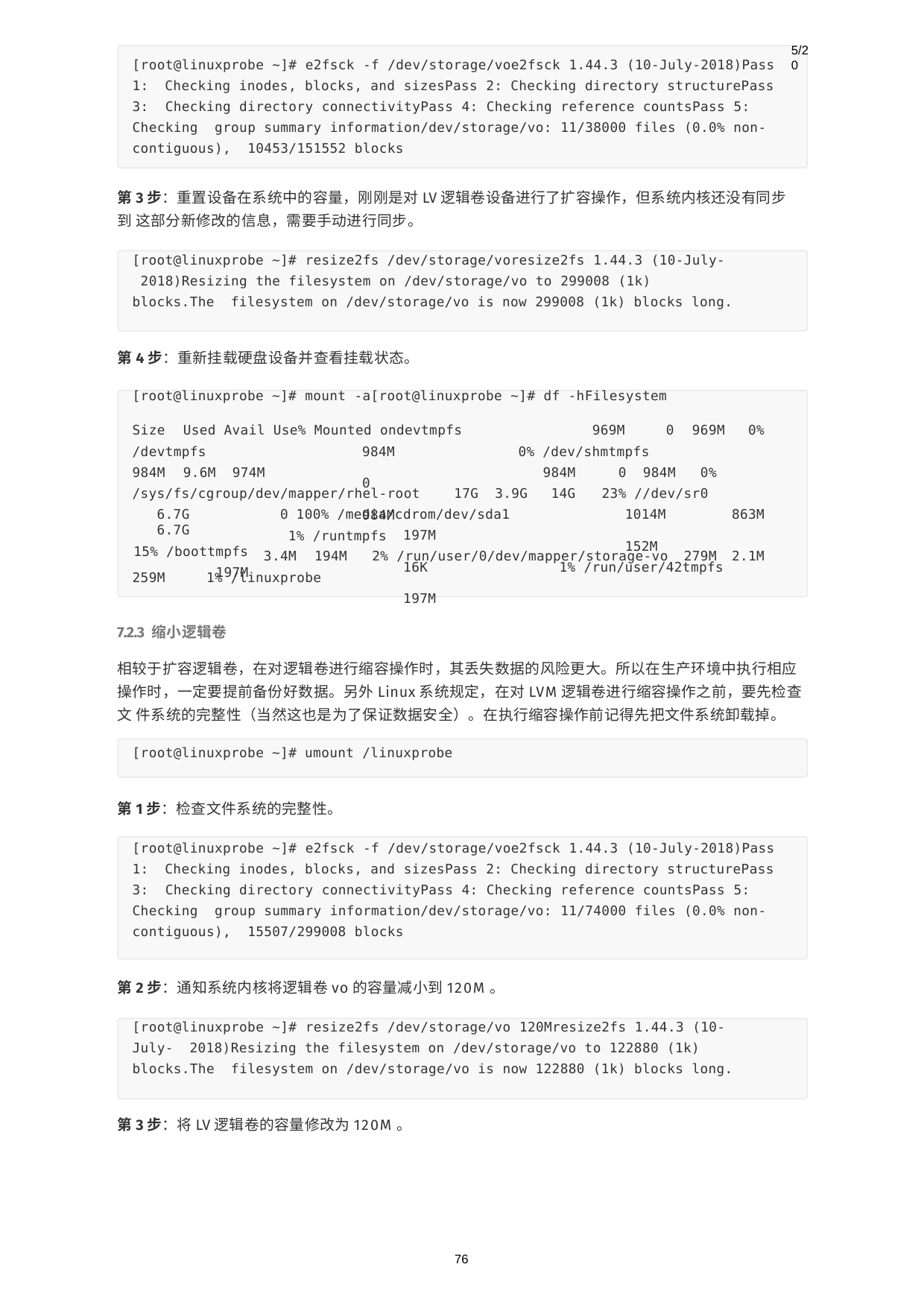

5/20

[root@linuxprobe ~]# e2fsck -f /dev/storage/voe2fsck 1.44.3 (10-July-2018)Pass 1:  Checking inodes, blocks, and sizesPass 2: Checking directory structurePass 3:  Checking directory connectivityPass 4: Checking reference countsPass 5: Checking  group summary information/dev/storage/vo: 11/38000 files (0.0% non-contiguous),  10453/151552 blocks
第3步：重置设备在系统中的容量，刚刚是对LV逻辑卷设备进行了扩容操作，但系统内核还没有同步到 这部分新修改的信息，需要手动进行同步。

[root@linuxprobe ~]# resize2fs /dev/storage/voresize2fs 1.44.3 (10-July-  2018)Resizing the filesystem on /dev/storage/vo to 299008 (1k) blocks.The  filesystem on /dev/storage/vo is now 299008 (1k) blocks long.

第4步：重新挂载硬盘设备并查看挂载状态。

[root@linuxprobe ~]# mount -a[root@linuxprobe ~]# df -hFilesystem

969M
0% /dev/shmtmpfs
Size	Used Avail Use% Mounted ondevtmpfs
0	969M
0%
/devtmpfs
984M	9.6M	974M
984M	0	984M
1% /runtmpfs
984M	0	984M	0%
14G	23% //dev/sr0
/sys/fs/cgroup/dev/mapper/rhel-root	17G	3.9G
6.7G	6.7G
15% /boottmpfs
197M
0 100% /media/cdrom/dev/sda1
197M	16K	197M
1014M	152M
1% /run/user/42tmpfs
863M
3.4M	194M	2% /run/user/0/dev/mapper/storage-vo	279M
2.1M
259M	1% /linuxprobe

7.2.3 缩小逻辑卷
相较于扩容逻辑卷，在对逻辑卷进行缩容操作时，其丢失数据的风险更大。所以在生产环境中执行相应 操作时，一定要提前备份好数据。另外Linux系统规定，在对LVM逻辑卷进行缩容操作之前，要先检查文 件系统的完整性（当然这也是为了保证数据安全）。在执行缩容操作前记得先把文件系统卸载掉。

[root@linuxprobe ~]# umount /linuxprobe

第1步：检查文件系统的完整性。

[root@linuxprobe ~]# e2fsck -f /dev/storage/voe2fsck 1.44.3 (10-July-2018)Pass 1:  Checking inodes, blocks, and sizesPass 2: Checking directory structurePass 3:  Checking directory connectivityPass 4: Checking reference countsPass 5: Checking  group summary information/dev/storage/vo: 11/74000 files (0.0% non-contiguous),  15507/299008 blocks

第2步：通知系统内核将逻辑卷vo的容量减小到120M。

[root@linuxprobe ~]# resize2fs /dev/storage/vo 120Mresize2fs 1.44.3 (10-July-  2018)Resizing the filesystem on /dev/storage/vo to 122880 (1k) blocks.The  filesystem on /dev/storage/vo is now 122880 (1k) blocks long.

第3步：将LV逻辑卷的容量修改为120M。

76